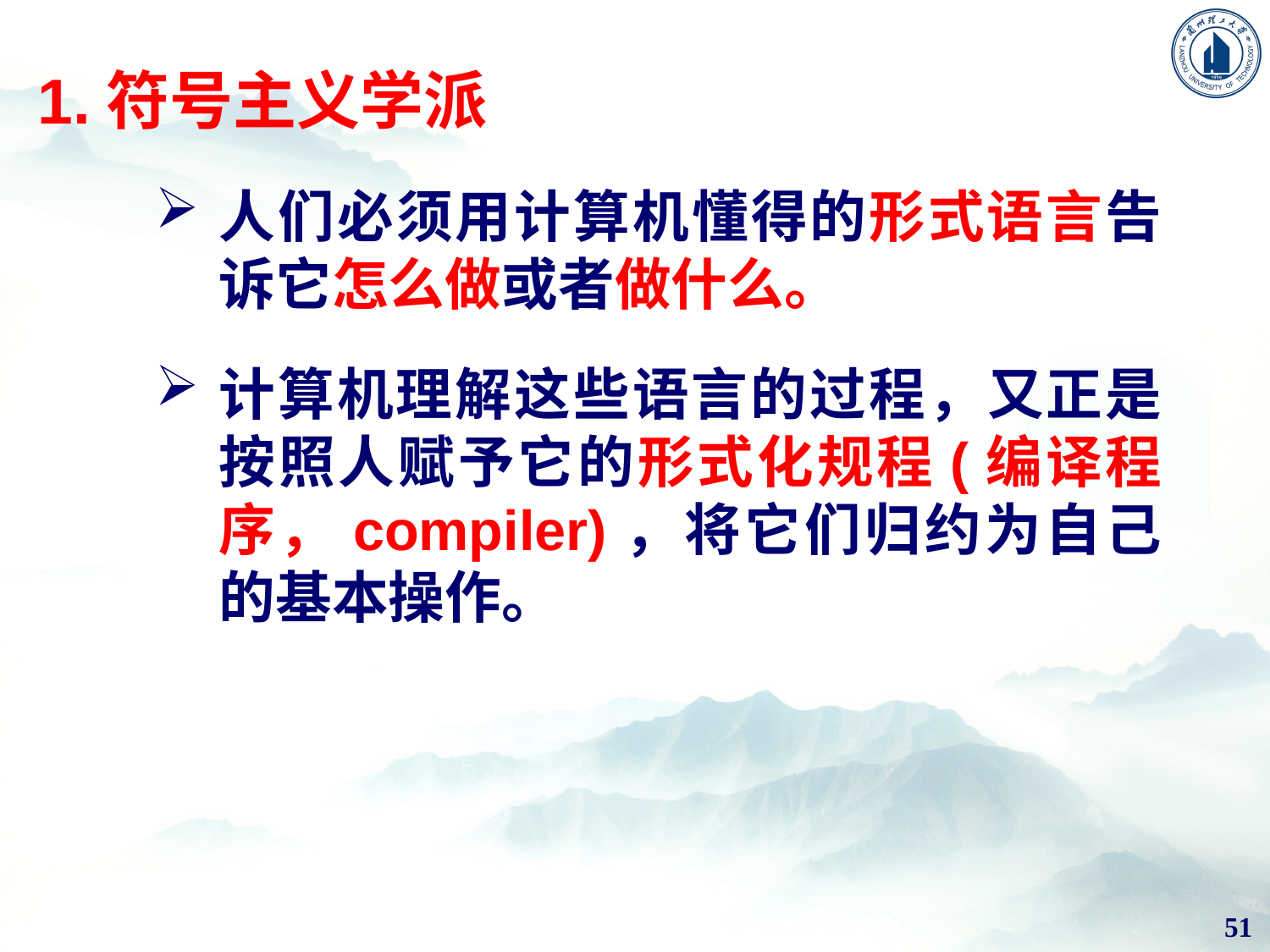

# 1.符号主义学派
人们必须用计算机懂得的形式语言告诉它怎么做或者做什么。
计算机理解这些语言的过程，又正是按照人赋予它的形式化规程(编译程序，compiler)，将它们归约为自己的基本操作。
51